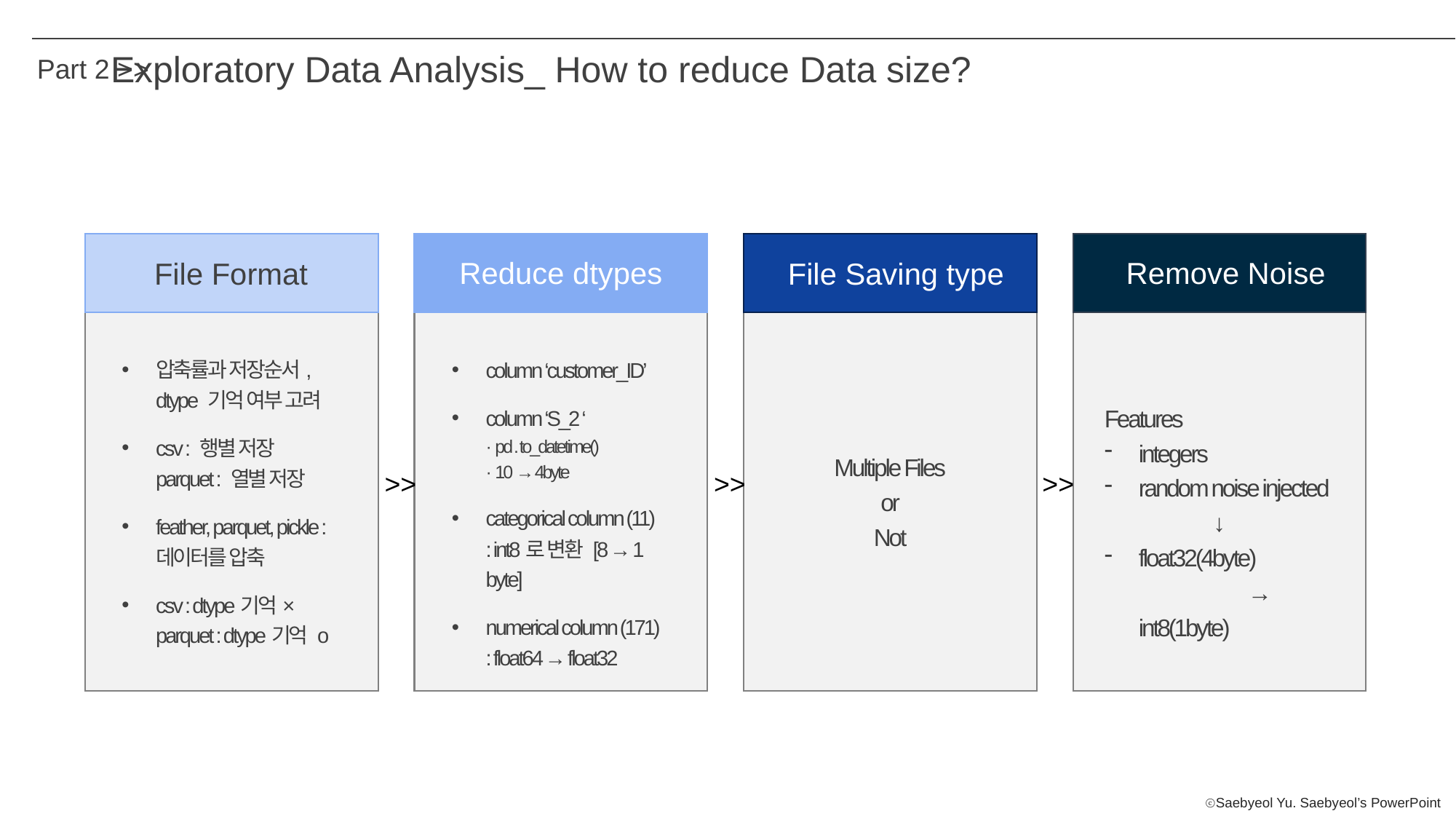

Exploratory Data Analysis_ How to reduce Data size?
Part 2 >>

Reduce dtypes
Remove Noise
File Format
File Saving type
압축률과 저장순서,  dtype 기억 여부 고려

csv : 행별 저장
parquet : 열별 저장

feather, parquet, pickle : 데이터를 압축

csv : dtype기억×
parquet : dtype기억 o
column ‘customer_ID’

column ‘S_2 ‘
·  pd . to_datetime()
·  10 → 4byte

categorical column (11)
: int8로 변환 [8 → 1 byte]

numerical column (171)
: float64 → float32
Features
integers
random noise injected
↓
float32(4byte)
	→ int8(1byte)
Multiple Files
or
Not
>>
>>
>>